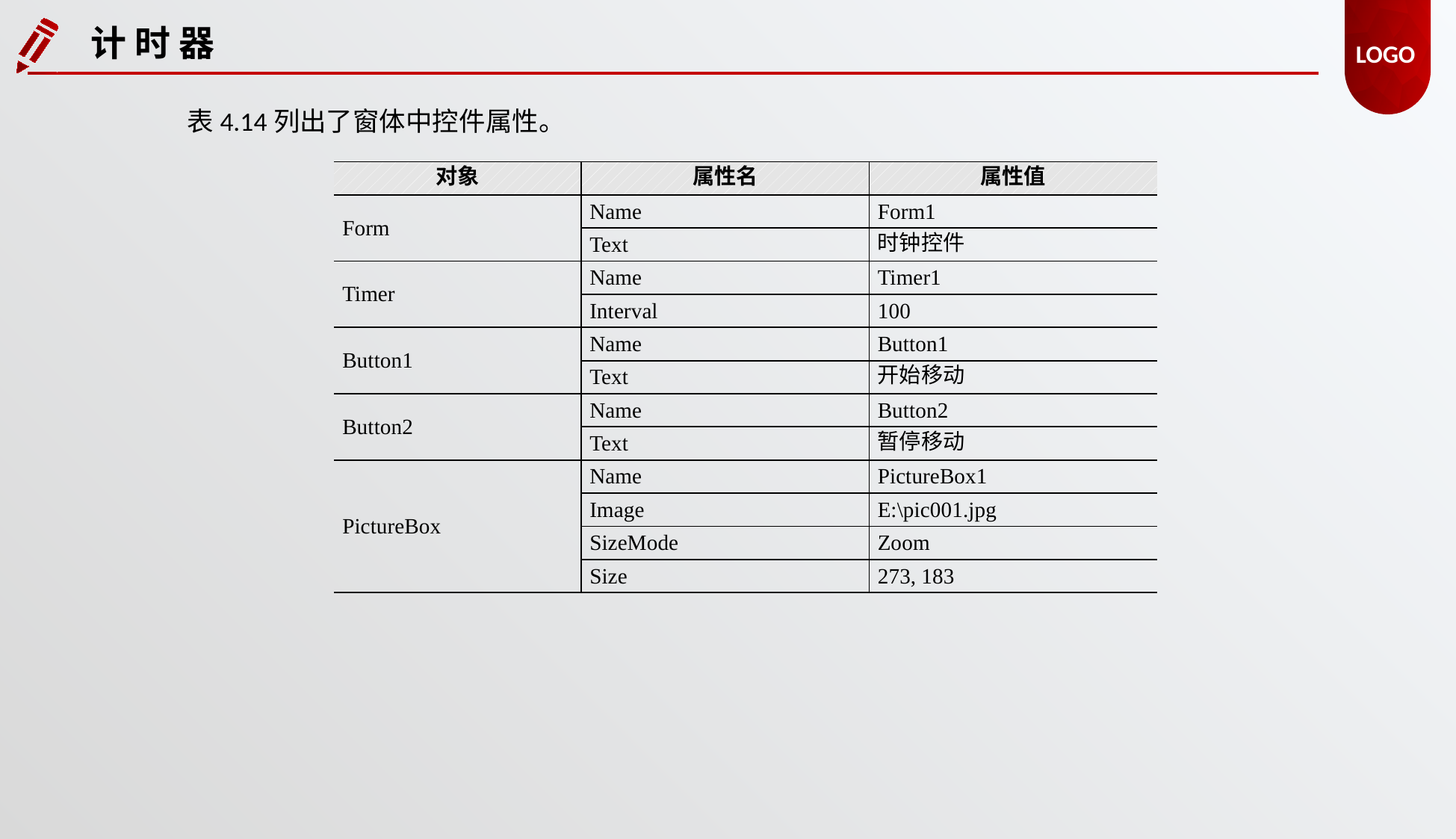

计 时 器
表4.14列出了窗体中控件属性。
| 对象 | 属性名 | 属性值 |
| --- | --- | --- |
| Form | Name | Form1 |
|  | Text | 时钟控件 |
| Timer | Name | Timer1 |
|  | Interval | 100 |
| Button1 | Name | Button1 |
|  | Text | 开始移动 |
| Button2 | Name | Button2 |
|  | Text | 暂停移动 |
| PictureBox | Name | PictureBox1 |
|  | Image | E:\pic001.jpg |
|  | SizeMode | Zoom |
|  | Size | 273, 183 |